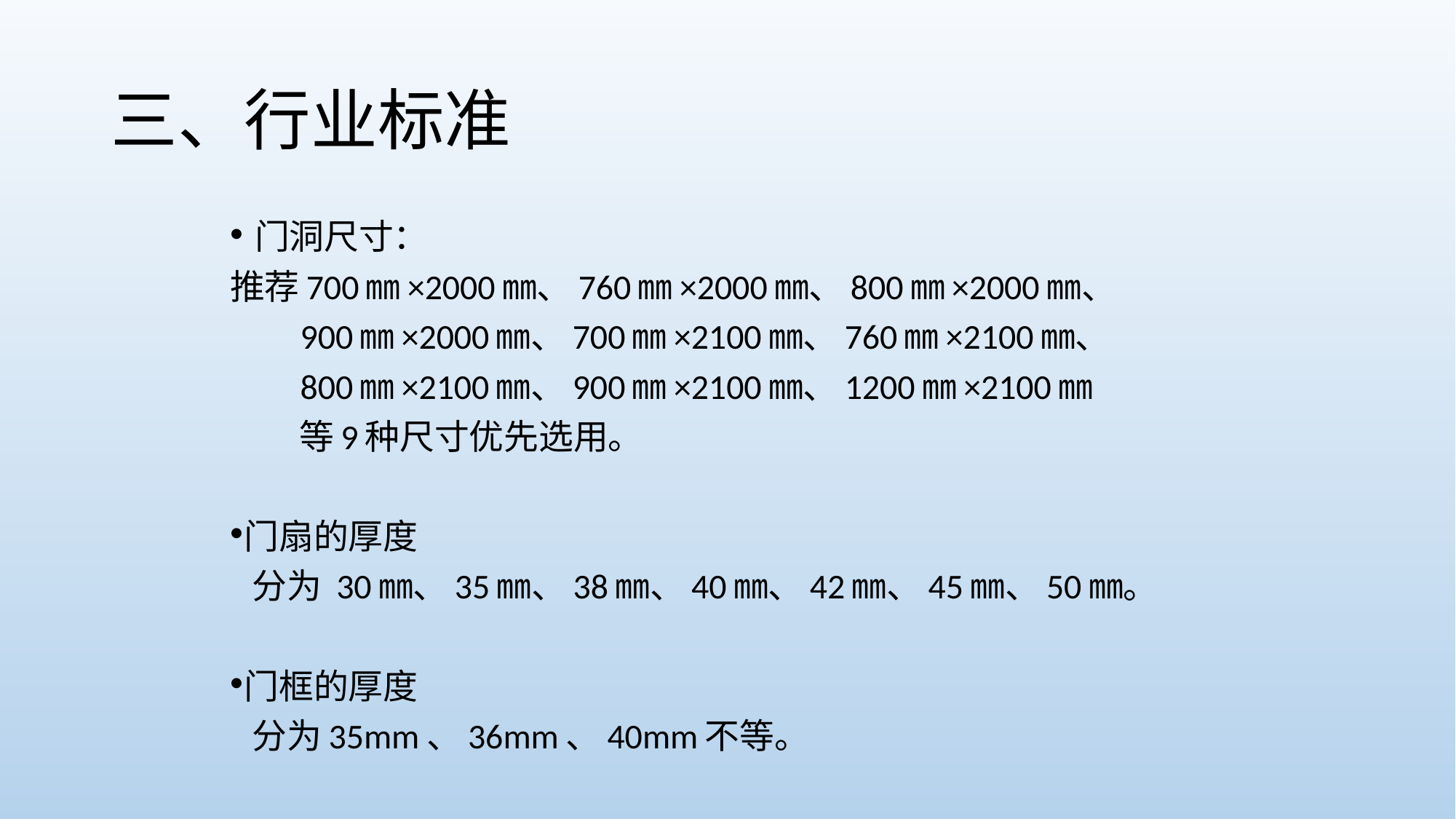

# 三、行业标准
门洞尺寸：
推荐700㎜×2000㎜、760㎜×2000㎜、800㎜×2000㎜、
         900㎜×2000㎜、700㎜×2100㎜、760㎜×2100㎜、
         800㎜×2100㎜、900㎜×2100㎜、1200㎜×2100㎜
        等9种尺寸优先选用。

门扇的厚度
  分为 30㎜、35㎜、38㎜、40㎜、42㎜、45㎜、50㎜。

门框的厚度
  分为35mm、36mm、40mm不等。